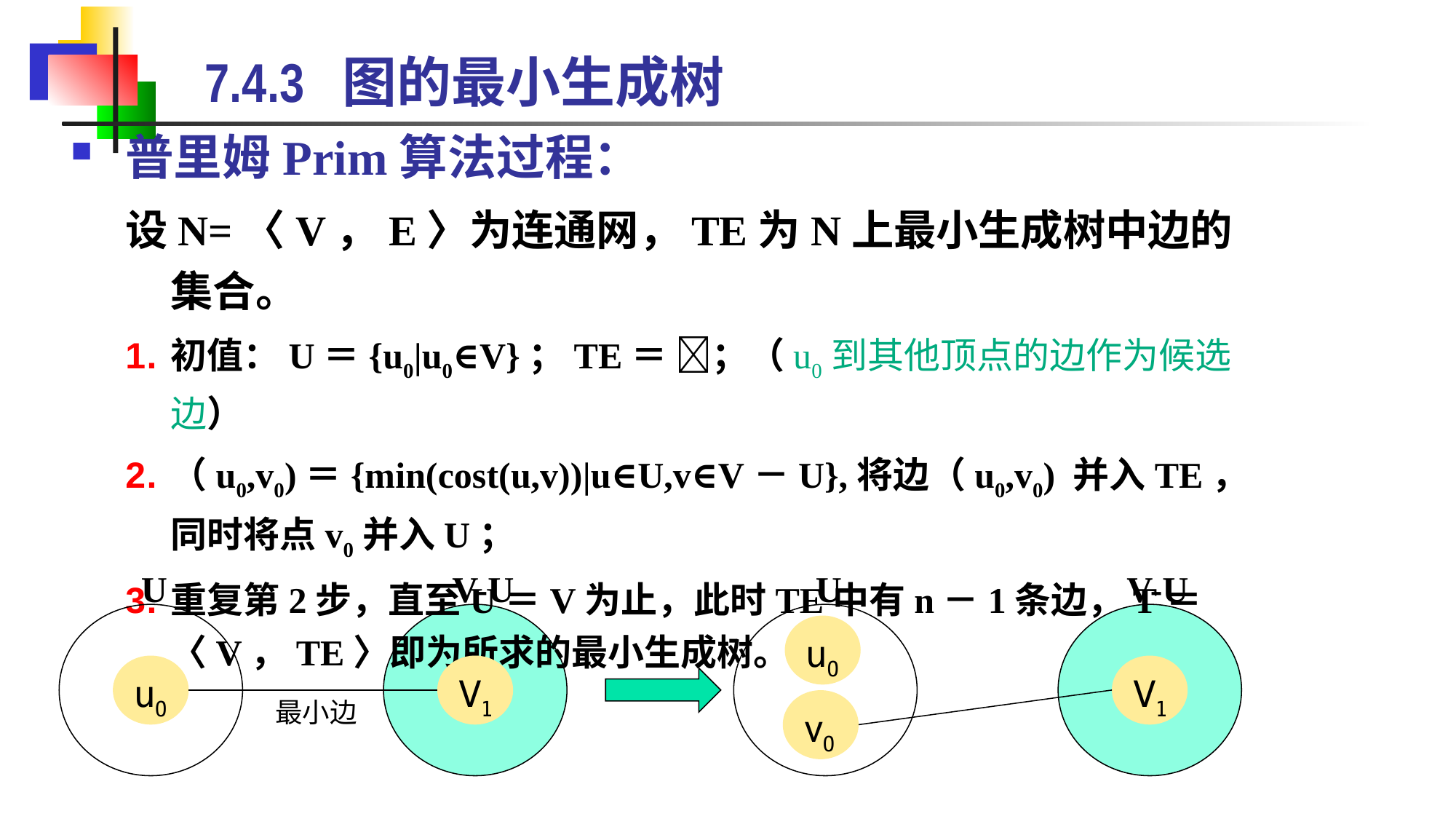

# 7.4.3  图的最小生成树
普里姆Prim算法过程：
设N=〈V，E〉为连通网，TE为N上最小生成树中边的集合。
初值：U＝{u0|u0∈V}；TE＝ φ；（u0到其他顶点的边作为候选边）
（u0,v0)＝{min(cost(u,v))|u∈U,v∈V－U},将边（u0,v0) 并入TE，同时将点v0并入U；
重复第2步，直至U＝V为止，此时TE中有n－1条边，T＝〈V，TE〉即为所求的最小生成树。
U

u0
V-U

U

u0
v0
V-U

V1
V1

最小边